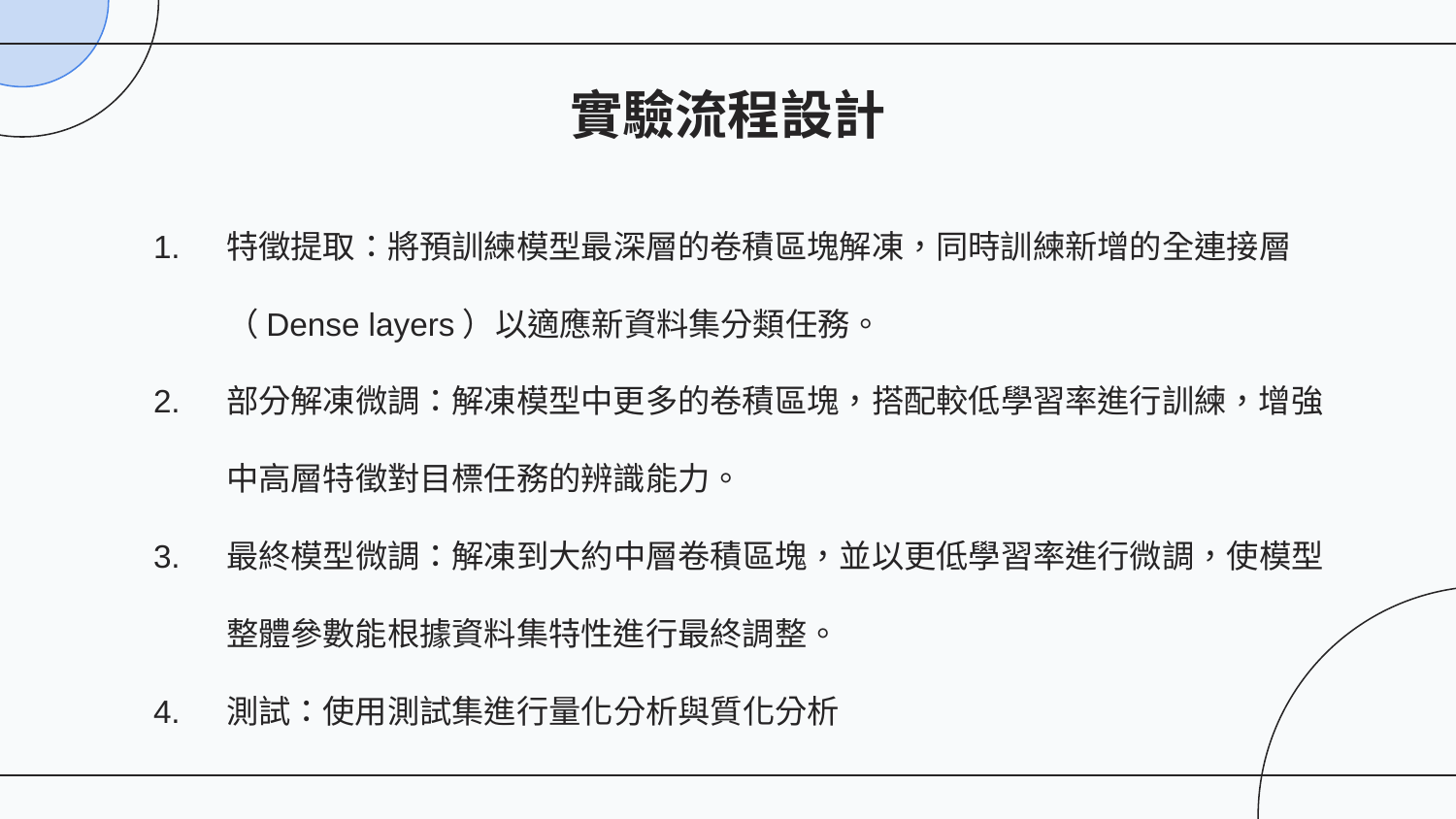

# 實驗流程設計
特徵提取：將預訓練模型最深層的卷積區塊解凍，同時訓練新增的全連接層（Dense layers）以適應新資料集分類任務。
部分解凍微調：解凍模型中更多的卷積區塊，搭配較低學習率進行訓練，增強中高層特徵對目標任務的辨識能力。
最終模型微調：解凍到大約中層卷積區塊，並以更低學習率進行微調，使模型整體參數能根據資料集特性進行最終調整。
測試：使用測試集進行量化分析與質化分析